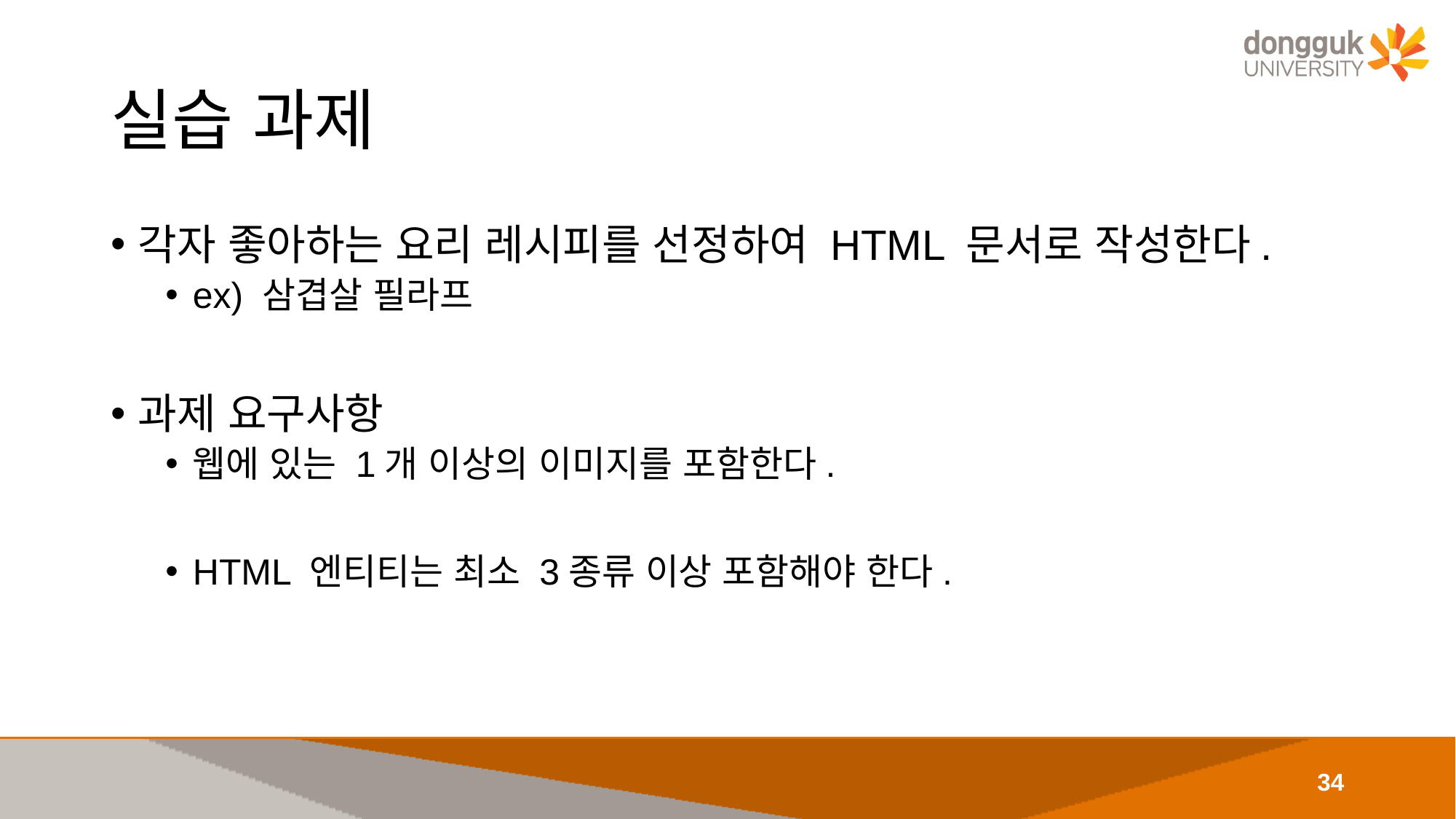

# 실습 과제
각자 좋아하는 요리 레시피를 선정하여 HTML 문서로 작성한다.
ex) 삼겹살 필라프

과제 요구사항
웹에 있는 1개 이상의 이미지를 포함한다.

HTML 엔티티는 최소 3종류 이상 포함해야 한다.

34